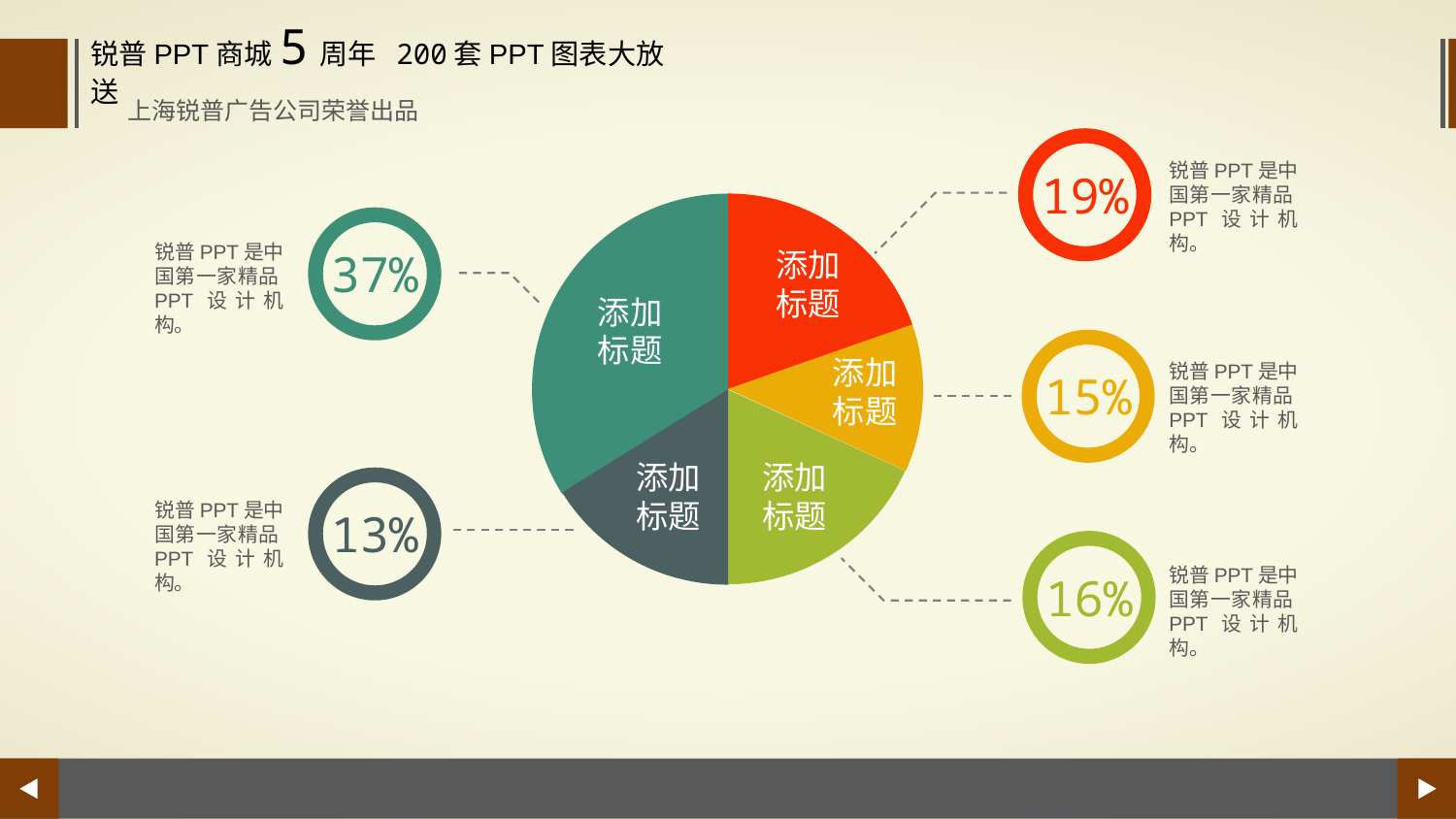

锐普PPT商城5周年  200套PPT图表大放送

上海锐普广告公司荣誉出品

19%
锐普PPT是中国第一家精品PPT设计机构。

37%
锐普PPT是中国第一家精品PPT设计机构。
添加标题

添加标题

15%
添加标题
锐普PPT是中国第一家精品PPT设计机构。

添加标题
添加标题

13%
锐普PPT是中国第一家精品PPT设计机构。

16%
锐普PPT是中国第一家精品PPT设计机构。